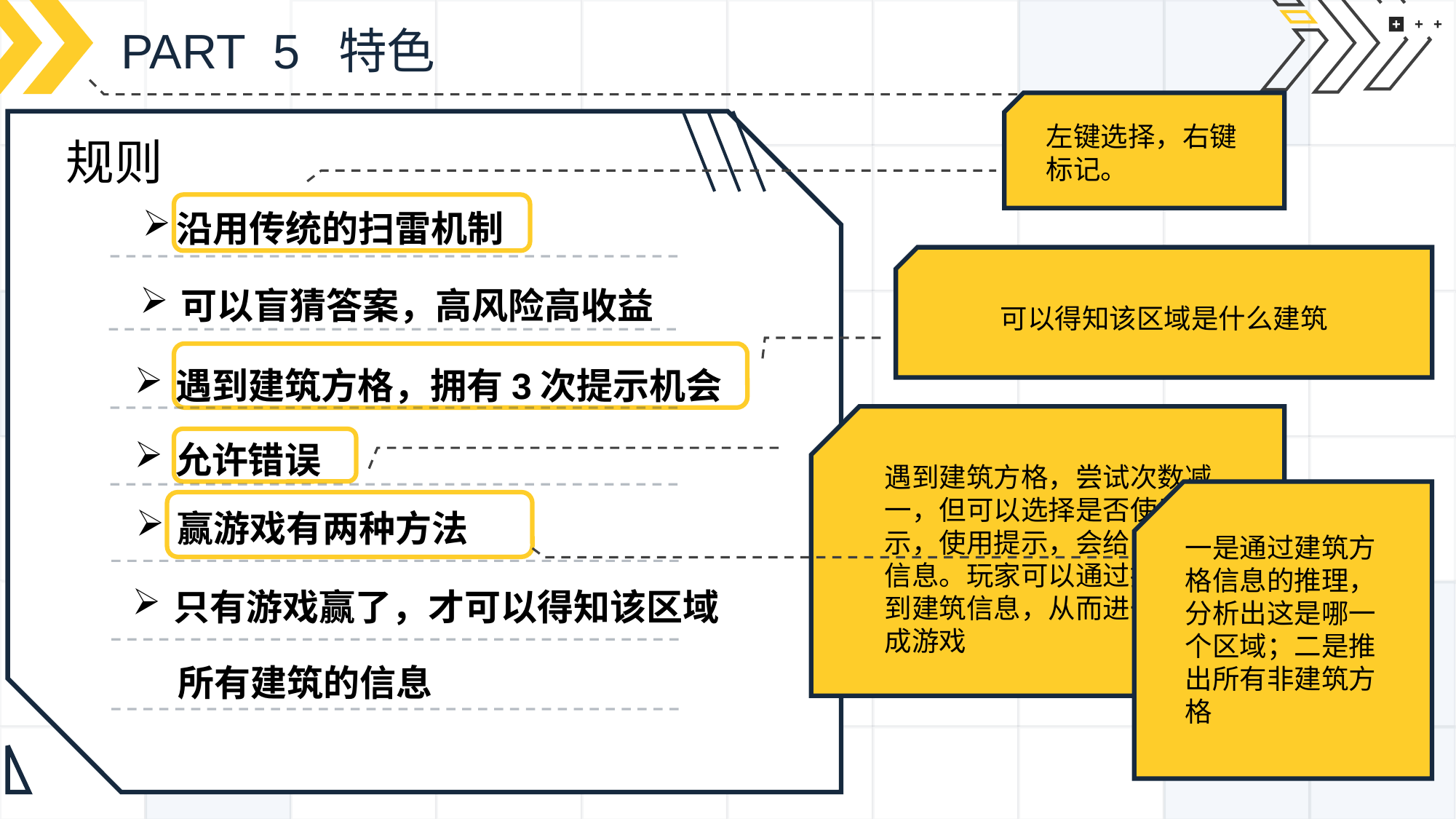

PART  5  特色

左键选择，右键标记。
规则

沿用传统的扫雷机制
e7d195523061f1c0d3ba7f298e59d031c9c3f97027ed136f882110EF8F17BAD1F2C348D17C7856EF46CB4678CC9E44EE1ABA681E3133328A7B4D22AAF822B2429426B2355AA8CC44631ADF5DCF3CCC2E1E000EB7C35470D22DCA42EDCD79DE109A9A19D7F8BA4808E223C0F74918B091D436B7CAE5452477B171825FFFAB1E69882F2B7CEC446AEC
可以盲猜答案，高风险高收益
可以得知该区域是什么建筑

遇到建筑方格，拥有3次提示机会

允许错误

遇到建筑方格，尝试次数减一，但可以选择是否使用提示，使用提示，会给出提示信息。玩家可以通过提示得到建筑信息，从而进一步完成游戏

赢游戏有两种方法
一是通过建筑方格信息的推理，分析出这是哪一个区域；二是推出所有非建筑方格

只有游戏赢了，才可以得知该区域
所有建筑的信息